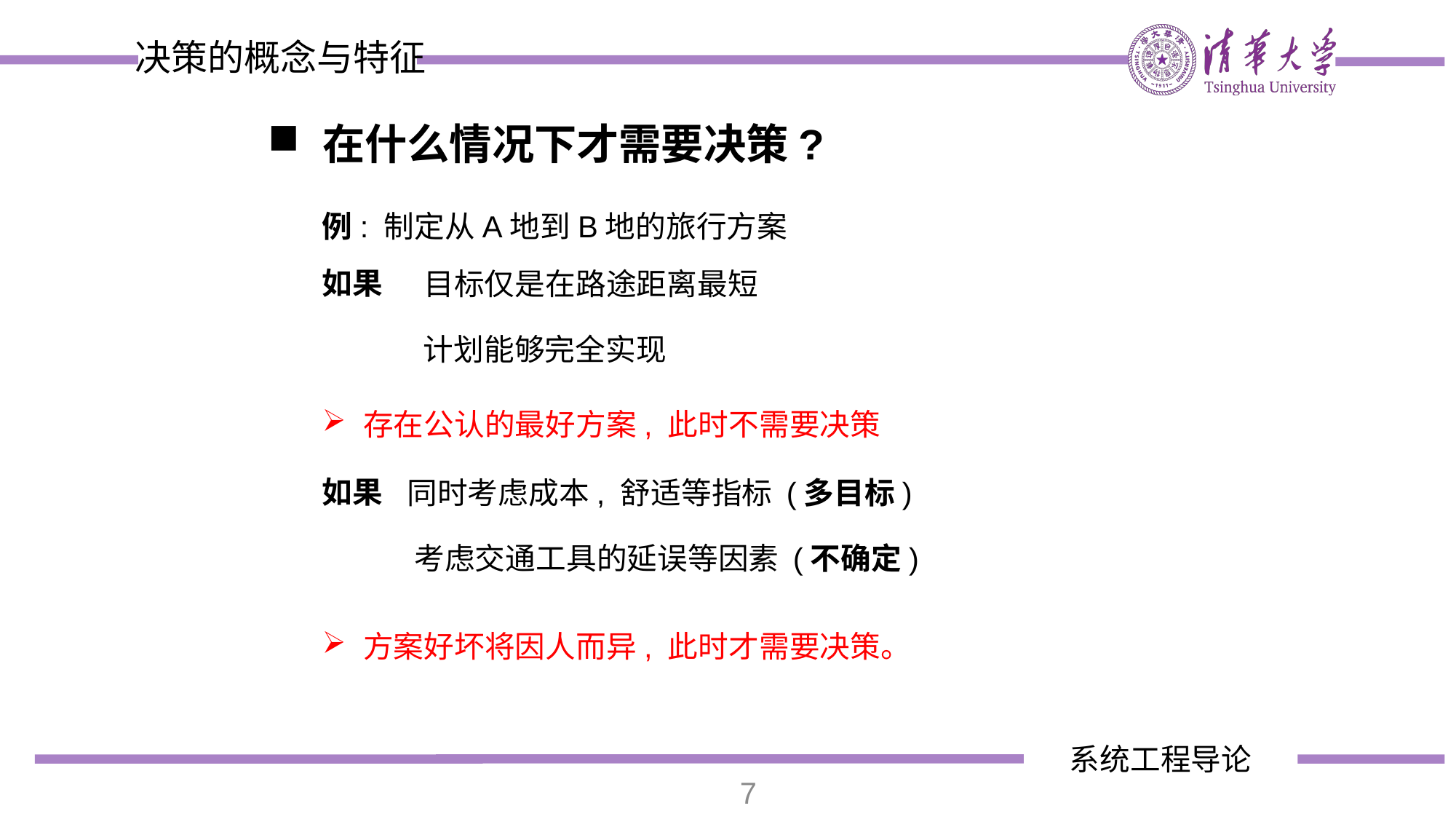

决策的概念与特征
在什么情况下才需要决策?
例: 制定从A地到B地的旅行方案
如果
目标仅是在路途距离最短
计划能够完全实现
存在公认的最好方案, 此时不需要决策
如果
同时考虑成本, 舒适等指标 (多目标)
考虑交通工具的延误等因素 (不确定)
方案好坏将因人而异, 此时才需要决策。